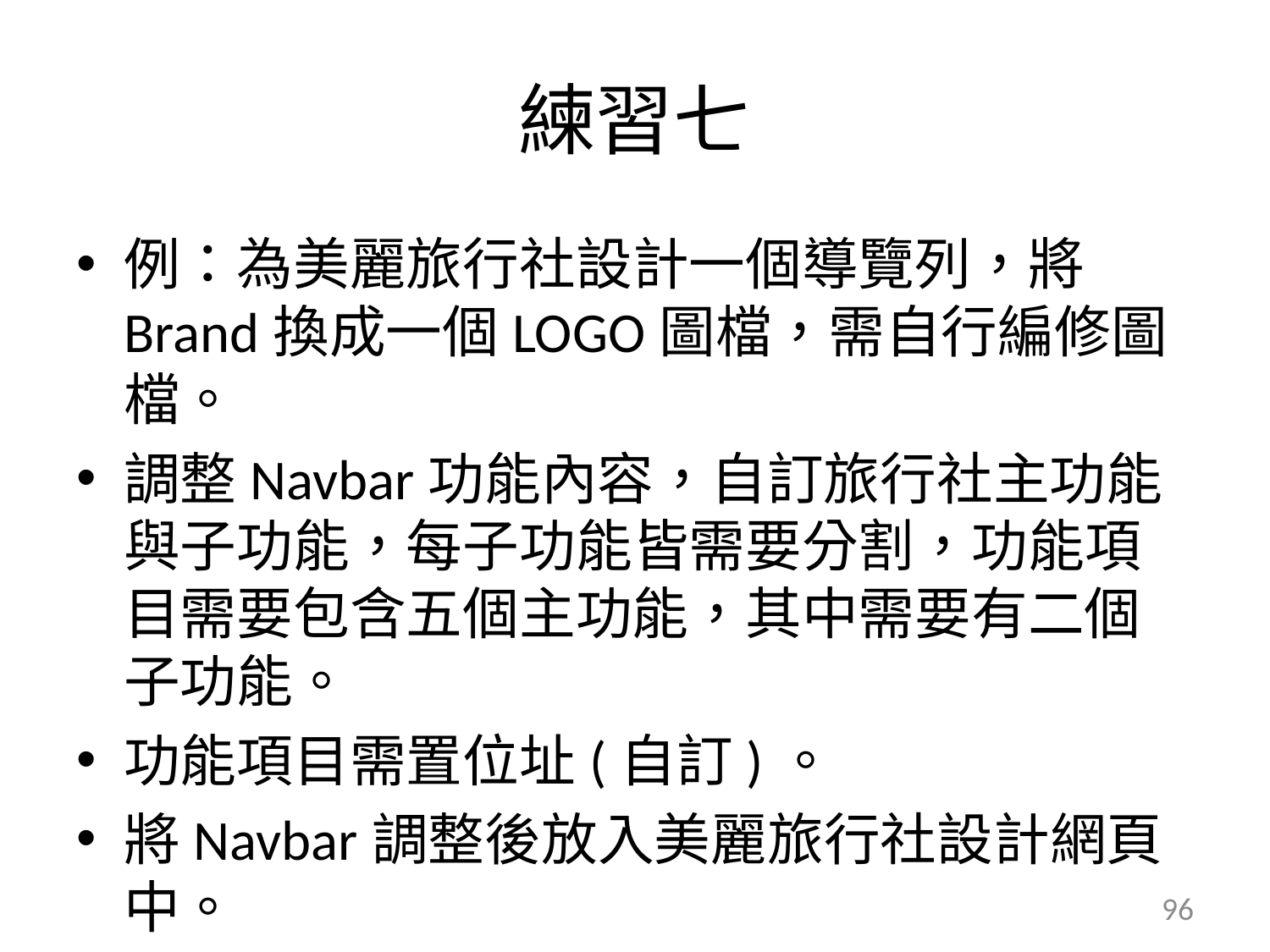

# 練習七
例：為美麗旅行社設計一個導覽列，將Brand換成一個LOGO圖檔，需自行編修圖檔。
調整Navbar功能內容，自訂旅行社主功能與子功能，每子功能皆需要分割，功能項目需要包含五個主功能，其中需要有二個子功能。
功能項目需置位址(自訂)。
將Navbar調整後放入美麗旅行社設計網頁中。

96